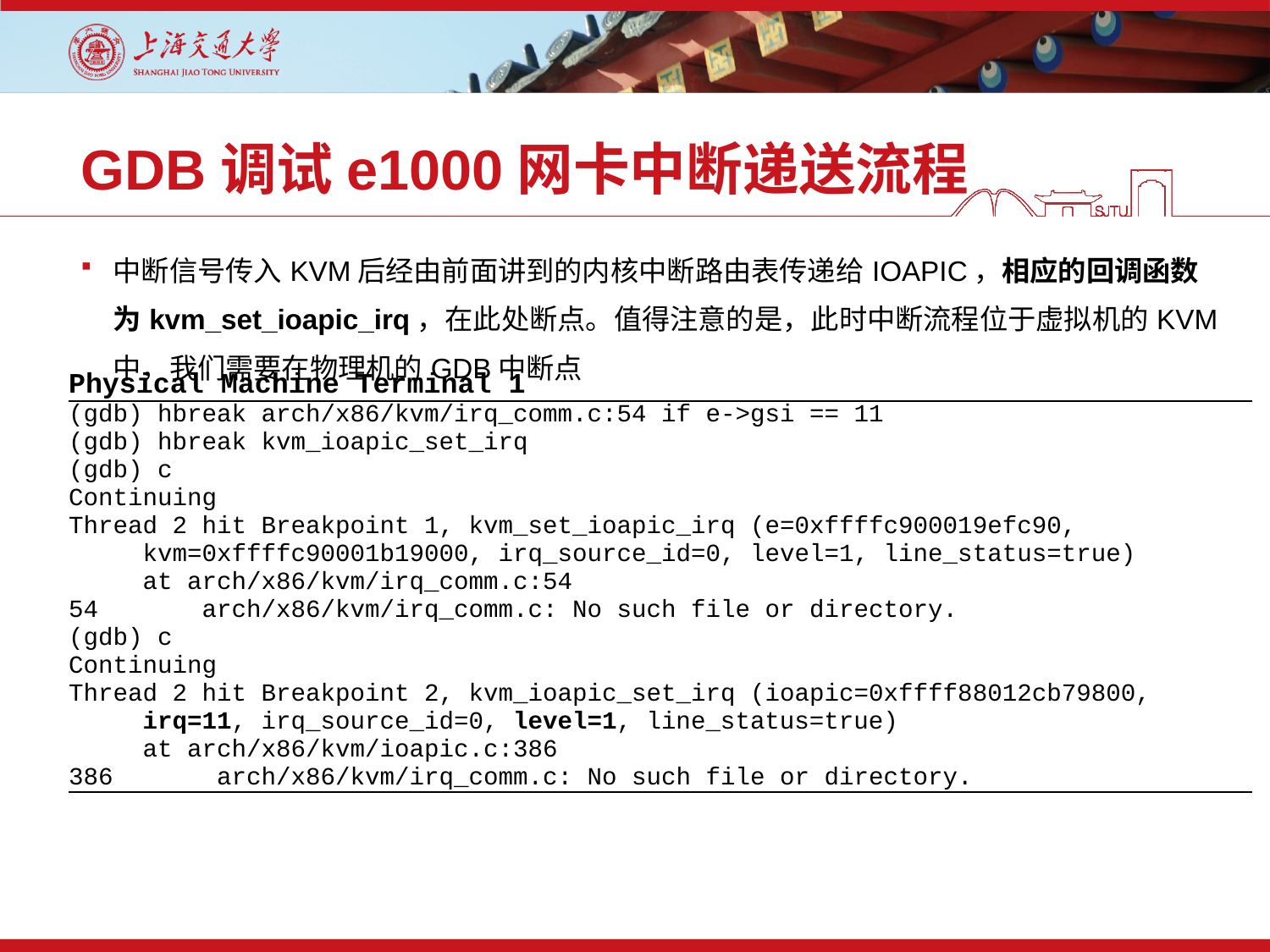

# GDB调试e1000网卡中断递送流程
中断信号传入KVM后经由前面讲到的内核中断路由表传递给IOAPIC，相应的回调函数为kvm_set_ioapic_irq，在此处断点。值得注意的是，此时中断流程位于虚拟机的KVM中，我们需要在物理机的GDB中断点
| Physical Machine Terminal 1 |
| --- |
| (gdb) hbreak arch/x86/kvm/irq\_comm.c:54 if e->gsi == 11 (gdb) hbreak kvm\_ioapic\_set\_irq (gdb) c Continuing Thread 2 hit Breakpoint 1, kvm\_set\_ioapic\_irq (e=0xffffc900019efc90, kvm=0xffffc90001b19000, irq\_source\_id=0, level=1, line\_status=true) at arch/x86/kvm/irq\_comm.c:54 54 arch/x86/kvm/irq\_comm.c: No such file or directory. (gdb) c Continuing Thread 2 hit Breakpoint 2, kvm\_ioapic\_set\_irq (ioapic=0xffff88012cb79800, irq=11, irq\_source\_id=0, level=1, line\_status=true) at arch/x86/kvm/ioapic.c:386 386 arch/x86/kvm/irq\_comm.c: No such file or directory. |